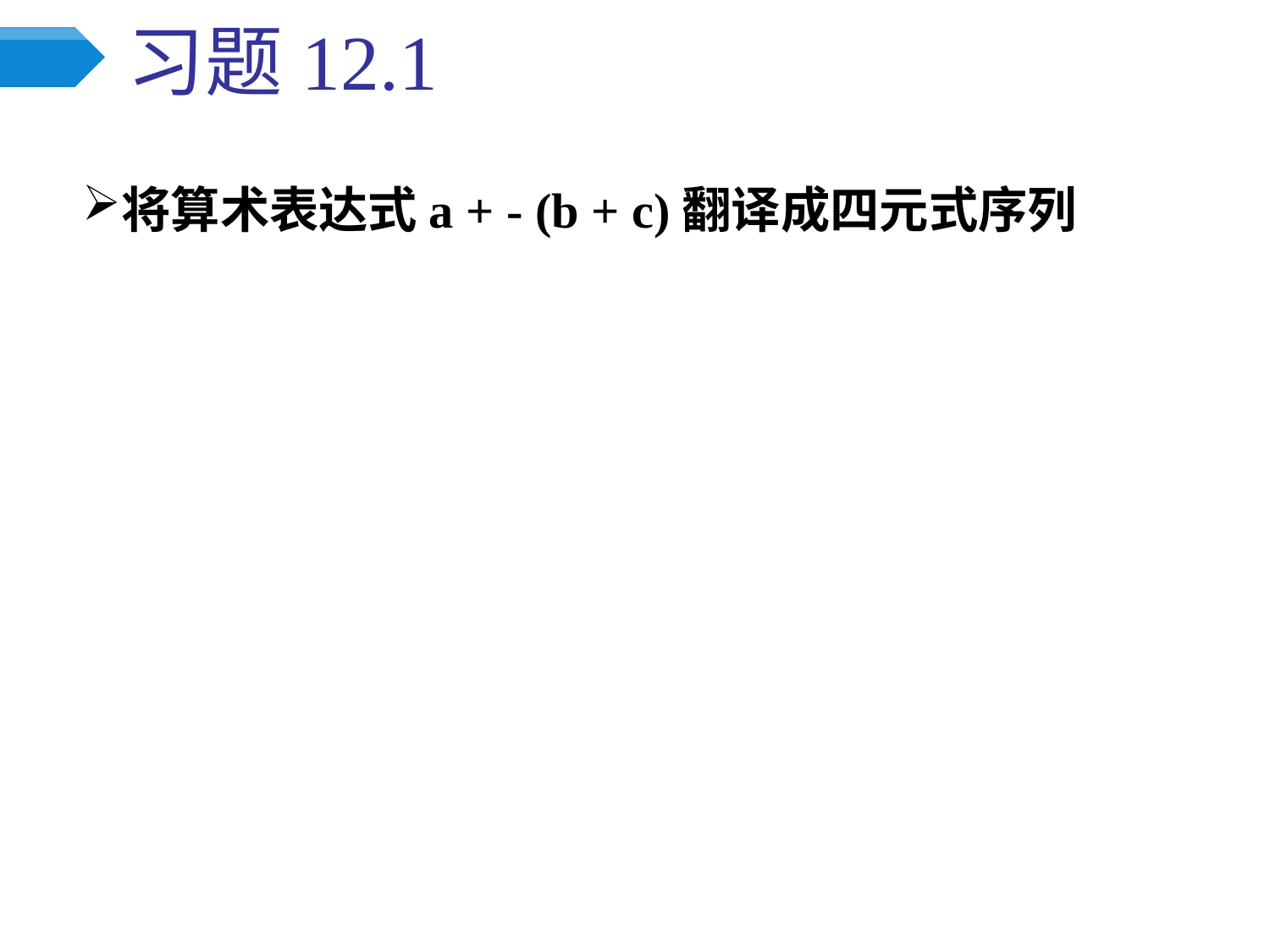

# 习题12.1
将算术表达式a + - (b + c)翻译成四元式序列